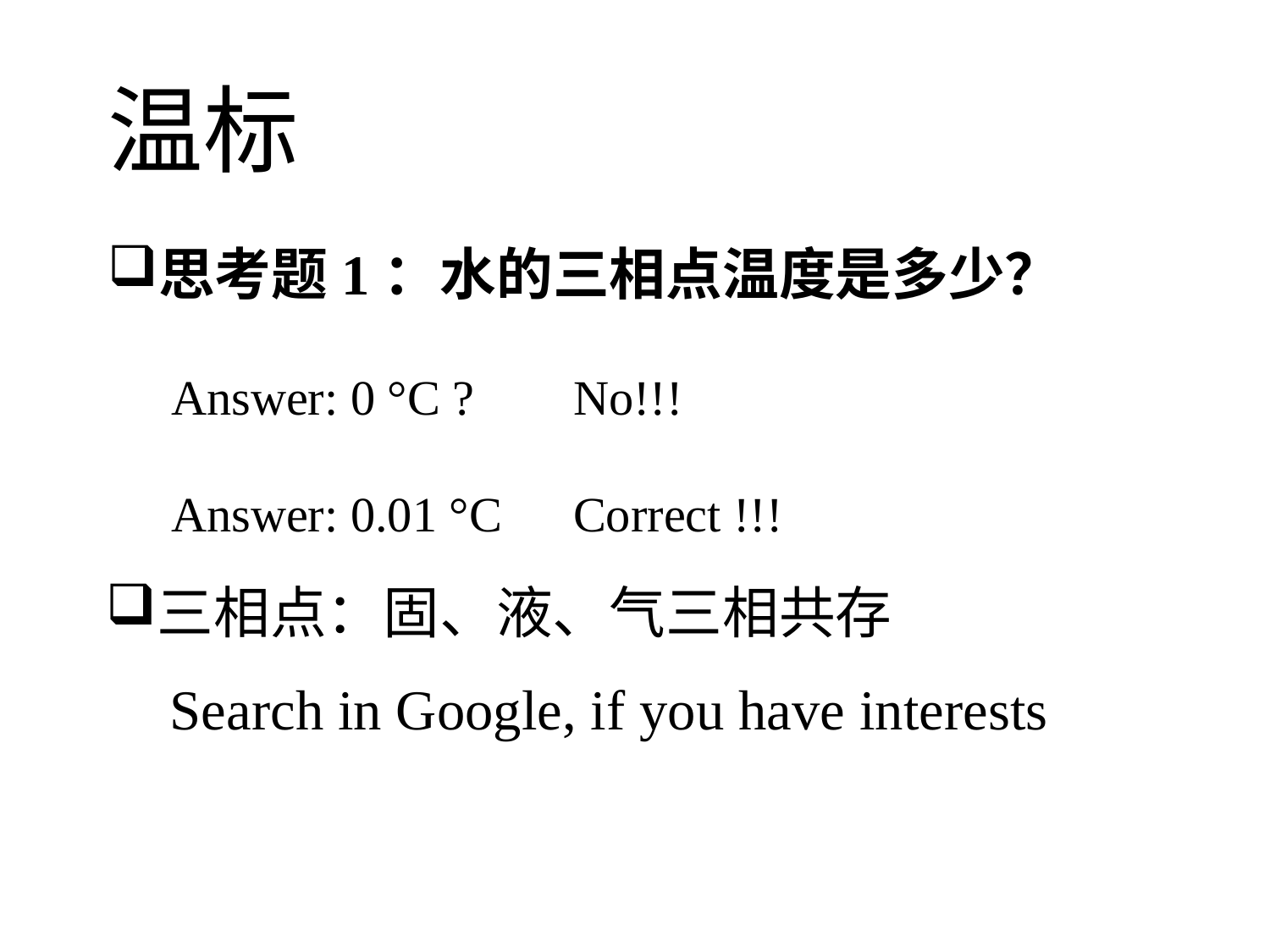

温标
思考题1：水的三相点温度是多少？
Answer: 0 °C ?
No!!!
Answer: 0.01 °C
Correct !!!
三相点：固、液、气三相共存
Search in Google, if you have interests